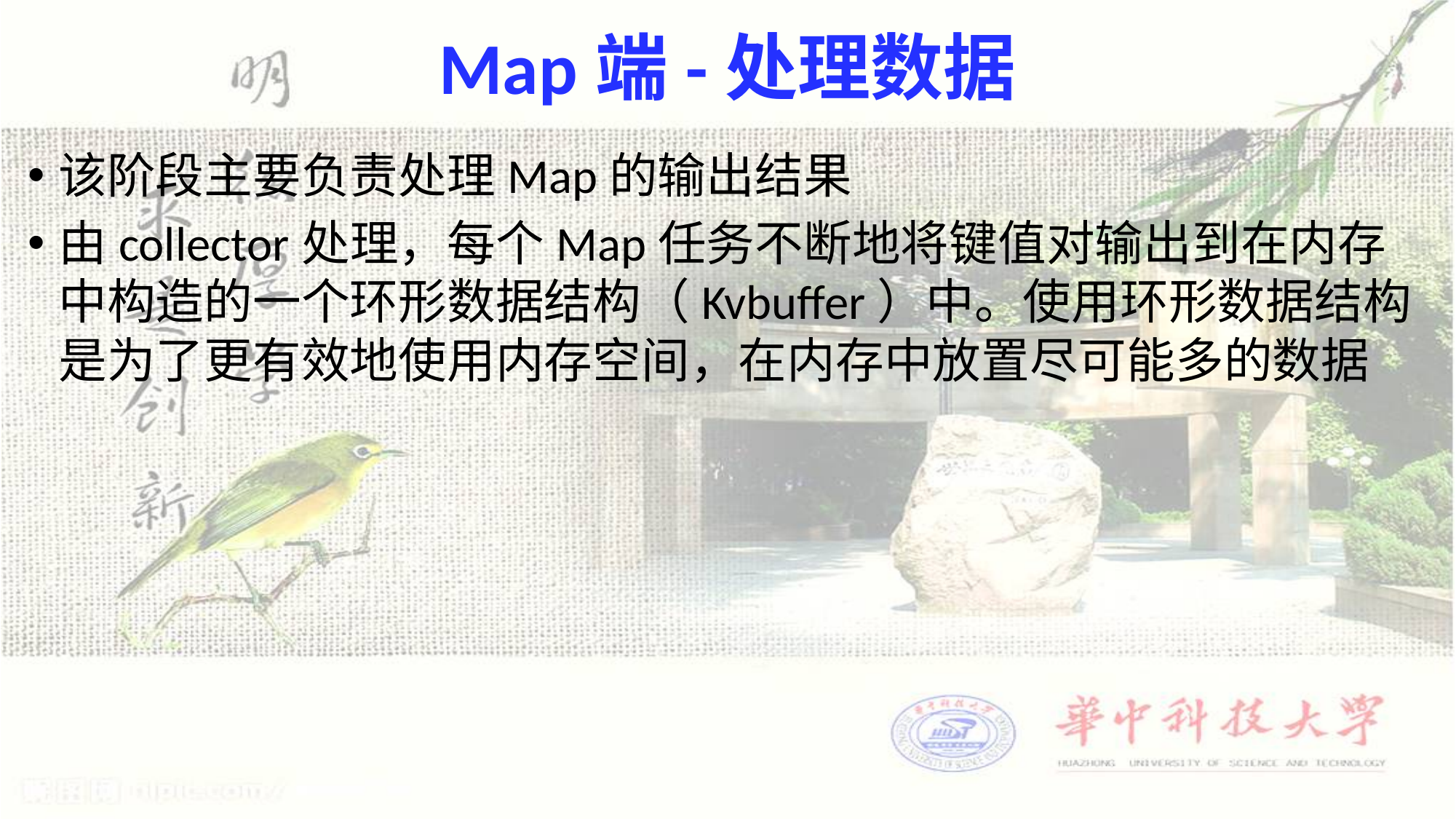

# Map端-处理数据
该阶段主要负责处理Map的输出结果
由collector处理，每个Map任务不断地将键值对输出到在内存中构造的一个环形数据结构（Kvbuffer）中。使用环形数据结构是为了更有效地使用内存空间，在内存中放置尽可能多的数据